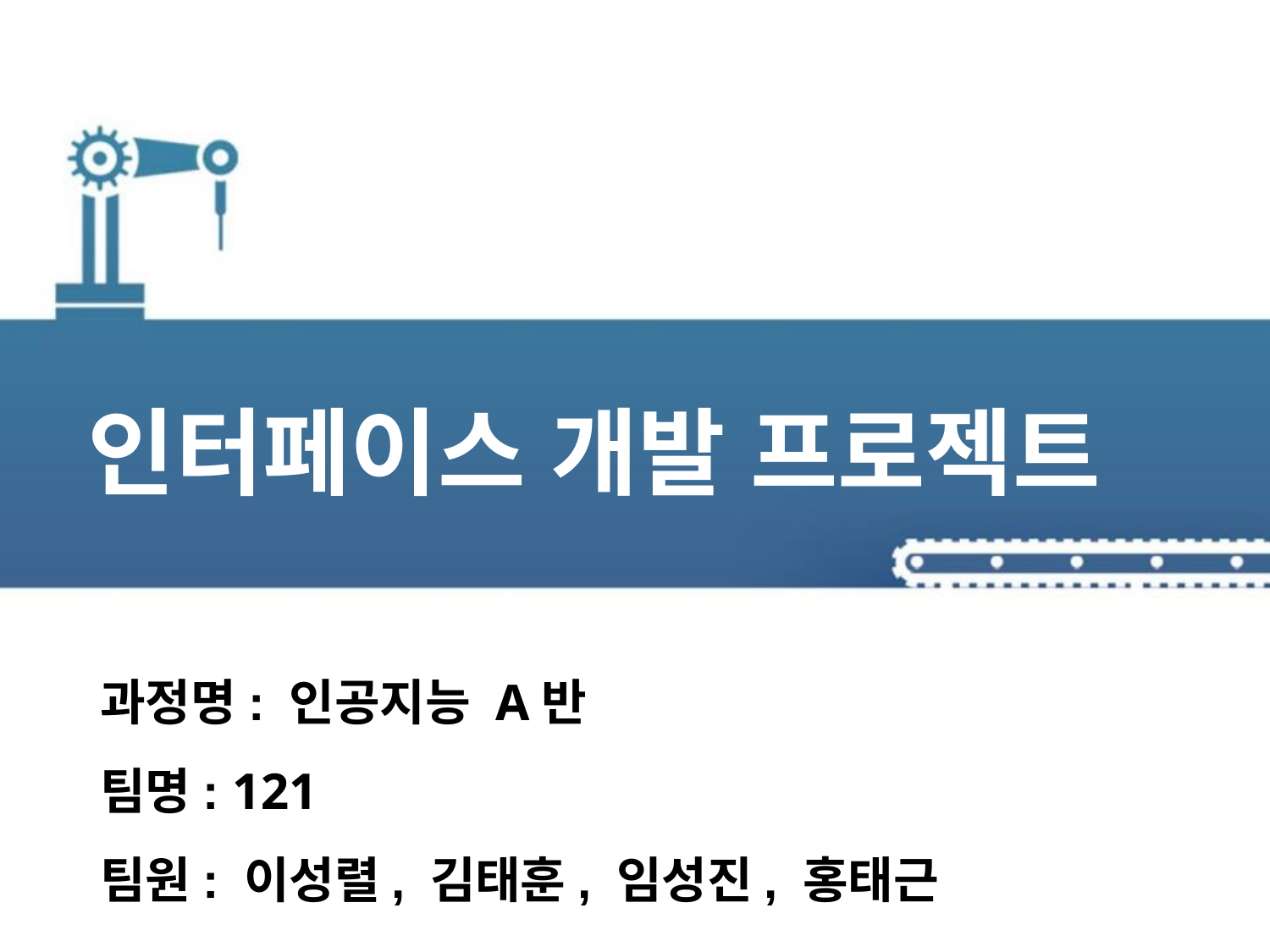

인터페이스 개발 프로젝트
과정명: 인공지능 A반
팀명: 121
팀원: 이성렬, 김태훈, 임성진, 홍태근